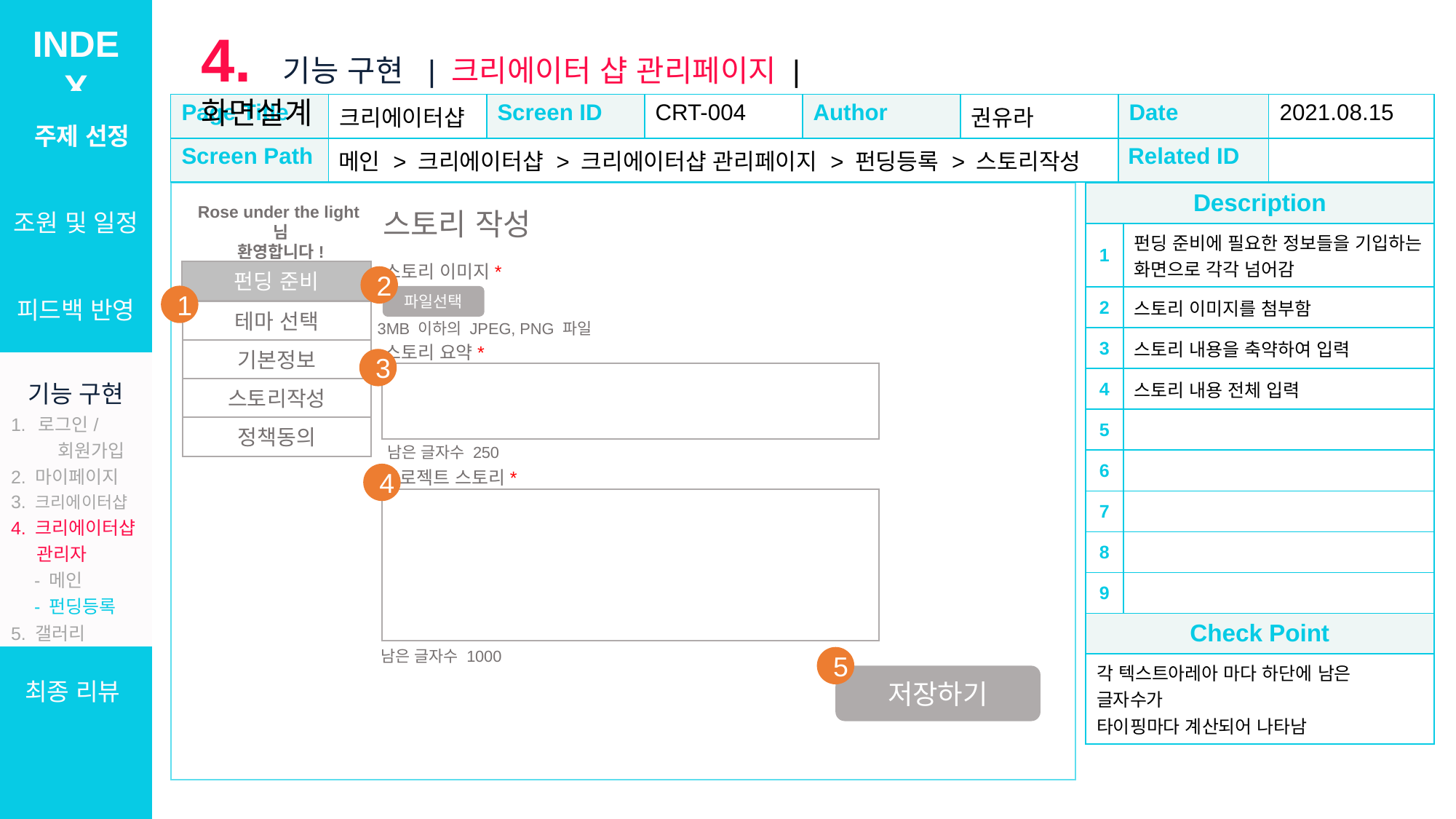

INDEX
4. 기능 구현  | 크리에이터 샵 관리페이지 | 화면설계
| 주제 선정 |
| --- |
| 조원 및 일정 |
| 피드백 반영 |
| 기능 구현 로그인/ 회원가입 2. 마이페이지 3. 크리에이터샵 4. 크리에이터샵 관리자 　- 메인 　- 펀딩등록 5. 갤러리 6. 설문/커미션 7. 관리자 |
| 최종 리뷰 |
| Page Title | 크리에이터샵 | Screen ID | CRT-004 | Author | 권유라 | Date | 2021.08.15 |
| --- | --- | --- | --- | --- | --- | --- | --- |
| Screen Path | 메인 > 크리에이터샵 > 크리에이터샵 관리페이지 > 펀딩등록 > 스토리작성 |  |  |  |  | Related ID |  |

| Description |  |
| --- | --- |
| 1 | 펀딩 준비에 필요한 정보들을 기입하는 화면으로 각각 넘어감 |
| 2 | 스토리 이미지를 첨부함 |
| 3 | 스토리 내용을 축약하여 입력 |
| 4 | 스토리 내용 전체 입력 |
| 5 |  |
| 6 |  |
| 7 |  |
| 8 |  |
| 9 |  |
| Check Point |  |
| 각 텍스트아레아 마다 하단에 남은 글자수가 타이핑마다 계산되어 나타남 |  |
Rose under the light님
환영합니다!
스토리 작성
스토리 이미지*
펀딩 준비
테마 선택
기본정보
2
1
파일선택
3MB 이하의 JPEG, PNG 파일
스토리 요약*
3

스토리작성
정책동의
남은 글자수 250
프로젝트 스토리*
4

남은 글자수 1000
5
저장하기